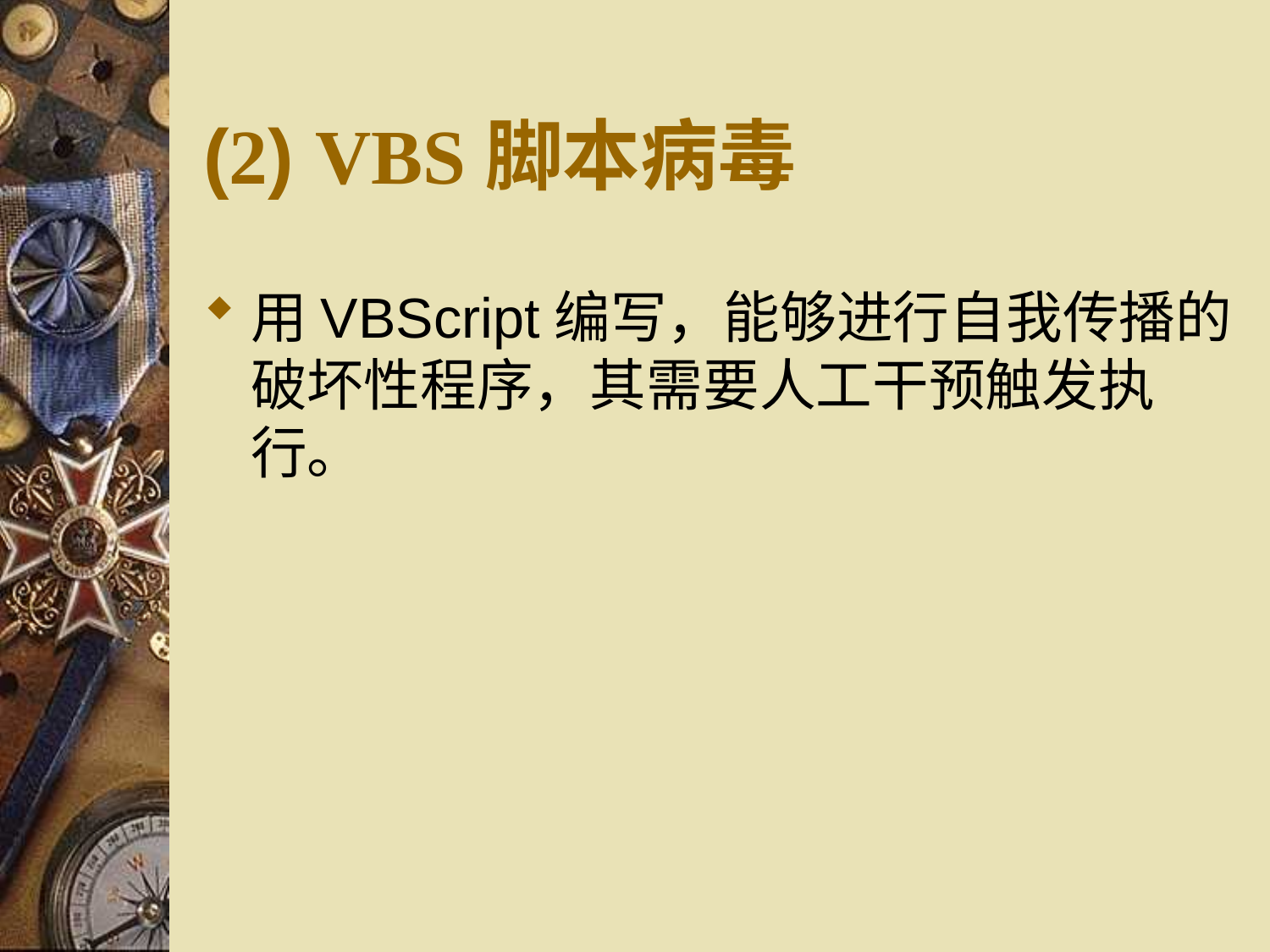

# (2) VBS脚本病毒
用VBScript编写，能够进行自我传播的破坏性程序，其需要人工干预触发执行。